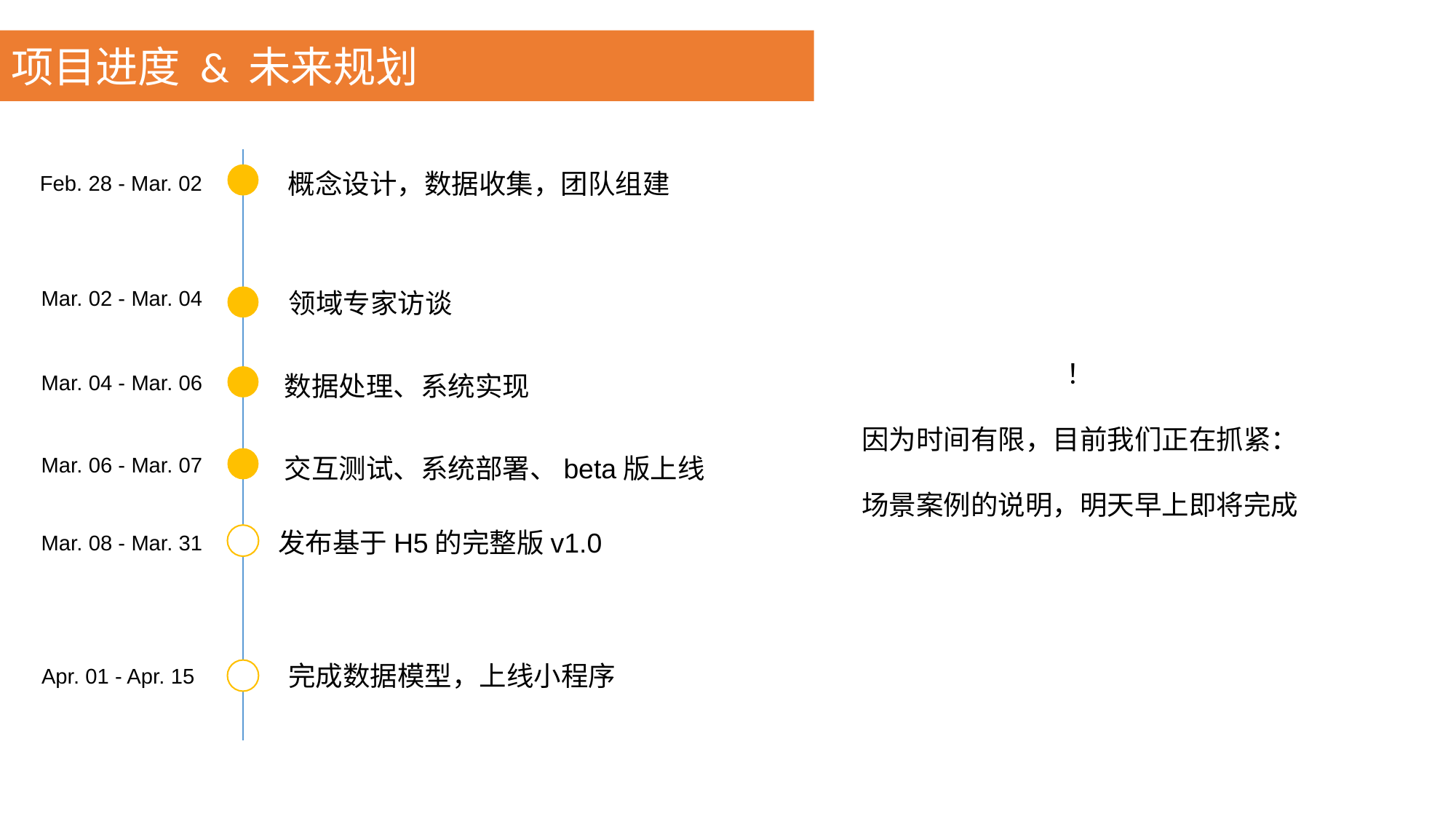

项目进度 & 未来规划
概念设计，数据收集，团队组建
Feb. 28 - Mar. 02

Mar. 02 - Mar. 04
领域专家访谈

！

因为时间有限，目前我们正在抓紧：

场景案例的说明，明天早上即将完成
数据处理、系统实现
Mar. 04 - Mar. 06

交互测试、系统部署、beta版上线
Mar. 06 - Mar. 07

发布基于H5的完整版v1.0
Mar. 08 - Mar. 31

完成数据模型，上线小程序
Apr. 01 - Apr. 15